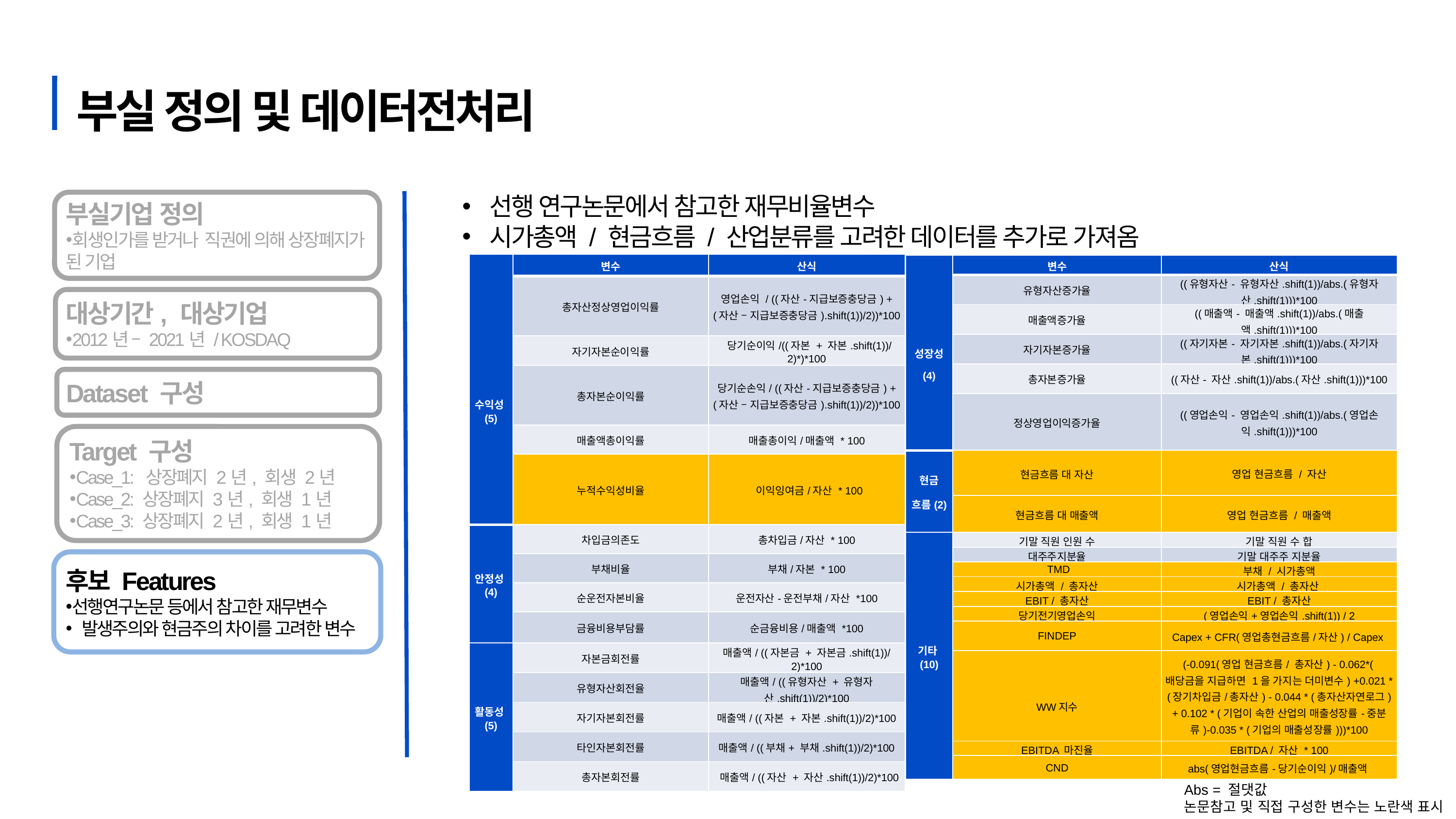

부실 정의 및 데이터전처리

선행 연구논문에서 참고한 재무비율변수
시가총액 / 현금흐름 / 산업분류를 고려한 데이터를 추가로 가져옴

부실기업 정의
회생인가를 받거나  직권에 의해 상장폐지가 된 기업
| 수익성(5) | 변수 | 산식 |
| --- | --- | --- |
|  | 총자산정상영업이익률 | 영업손익 / ((자산-지급보증충당금) + (자산 – 지급보증충당금).shift(1))/2))\*100 |
|  | 자기자본순이익률 | 당기순이익/((자본 + 자본.shift(1))/2)\*)\*100 |
|  | 총자본순이익률 | 당기순손익/ ((자산-지급보증충당금) + (자산 – 지급보증충당금).shift(1))/2))\*100 |
|  | 매출액총이익률 | 매출총이익/매출액 \* 100 |
|  | 누적수익성비율 | 이익잉여금/자산 \* 100 |
| 안정성(4) | 차입금의존도 | 총차입금/자산 \* 100 |
|  | 부채비율 | 부채/자본 \* 100 |
|  | 순운전자본비율 | 운전자산-운전부채/자산 \*100 |
|  | 금융비용부담률 | 순금융비용/매출액 \*100 |
| 활동성(5) | 자본금회전률 | 매출액/ ((자본금 + 자본금.shift(1))/2)\*100 |
|  | 유형자산회전율 | 매출액/ ((유형자산 + 유형자산.shift(1))/2)\*100 |
|  | 자기자본회전률 | 매출액/ ((자본 + 자본.shift(1))/2)\*100 |
|  | 타인자본회전률 | 매출액/ ((부채+ 부채.shift(1))/2)\*100 |
|  | 총자본회전률 | 매출액/ ((자산 + 자산.shift(1))/2)\*100 |

| 성장성 (4) | 변수 | 산식 |
| --- | --- | --- |
|  | 유형자산증가율 | ((유형자산- 유형자산.shift(1))/abs.(유형자산.shift(1)))\*100 |
|  | 매출액증가율 | ((매출액- 매출액.shift(1))/abs.(매출액.shift(1)))\*100 |
|  | 자기자본증가율 | ((자기자본- 자기자본.shift(1))/abs.(자기자본.shift(1)))\*100 |
|  | 총자본증가율 | ((자산- 자산.shift(1))/abs.(자산.shift(1)))\*100 |
|  | 정상영업이익증가율 | ((영업손익- 영업손익.shift(1))/abs.(영업손익.shift(1)))\*100 |
| 현금 흐름(2) | 현금흐름 대 자산 | 영업 현금흐름 / 자산 |
|  | 현금흐름 대 매출액 | 영업 현금흐름 / 매출액 |
| 기타(10) | 기말 직원 인원 수 | 기말 직원 수 합 |
|  | 대주주지분율 | 기말 대주주 지분율 |
|  | TMD | 부채 / 시가총액 |
|  | 시가총액 / 총자산 | 시가총액 / 총자산 |
|  | EBIT / 총자산 | EBIT / 총자산 |
|  | 당기전기영업손익 | (영업손익+영업손익.shift(1)) / 2 |
|  | FINDEP | Capex + CFR(영업총현금흐름/자산) / Capex |
|  | WW지수 | (-0.091(영업 현금흐름/ 총자산) - 0.062\*(배당금을 지급하면 1을 가지는 더미변수) +0.021 \* (장기차입금/총자산) - 0.044 \* (총자산자연로그) + 0.102 \* (기업이 속한 산업의 매출성장률-중분류)-0.035 \* (기업의 매출성장률)))\*100 |
|  | EBITDA 마진율 | EBITDA / 자산 \* 100 |
|  | CND | abs(영업현금흐름-당기순이익)/매출액 |
대상기간, 대상기업
2012년 – 2021년 / KOSDAQ
Dataset 구성
Target 구성
Case_1:  상장폐지 2년, 회생 2년
Case_2: 상장폐지 3년, 회생 1년
Case_3: 상장폐지 2년, 회생 1년
후보 Features
선행연구논문 등에서 참고한 재무변수
 발생주의와 현금주의 차이를 고려한 변수
Abs = 절댓값
논문참고 및 직접 구성한 변수는 노란색 표시